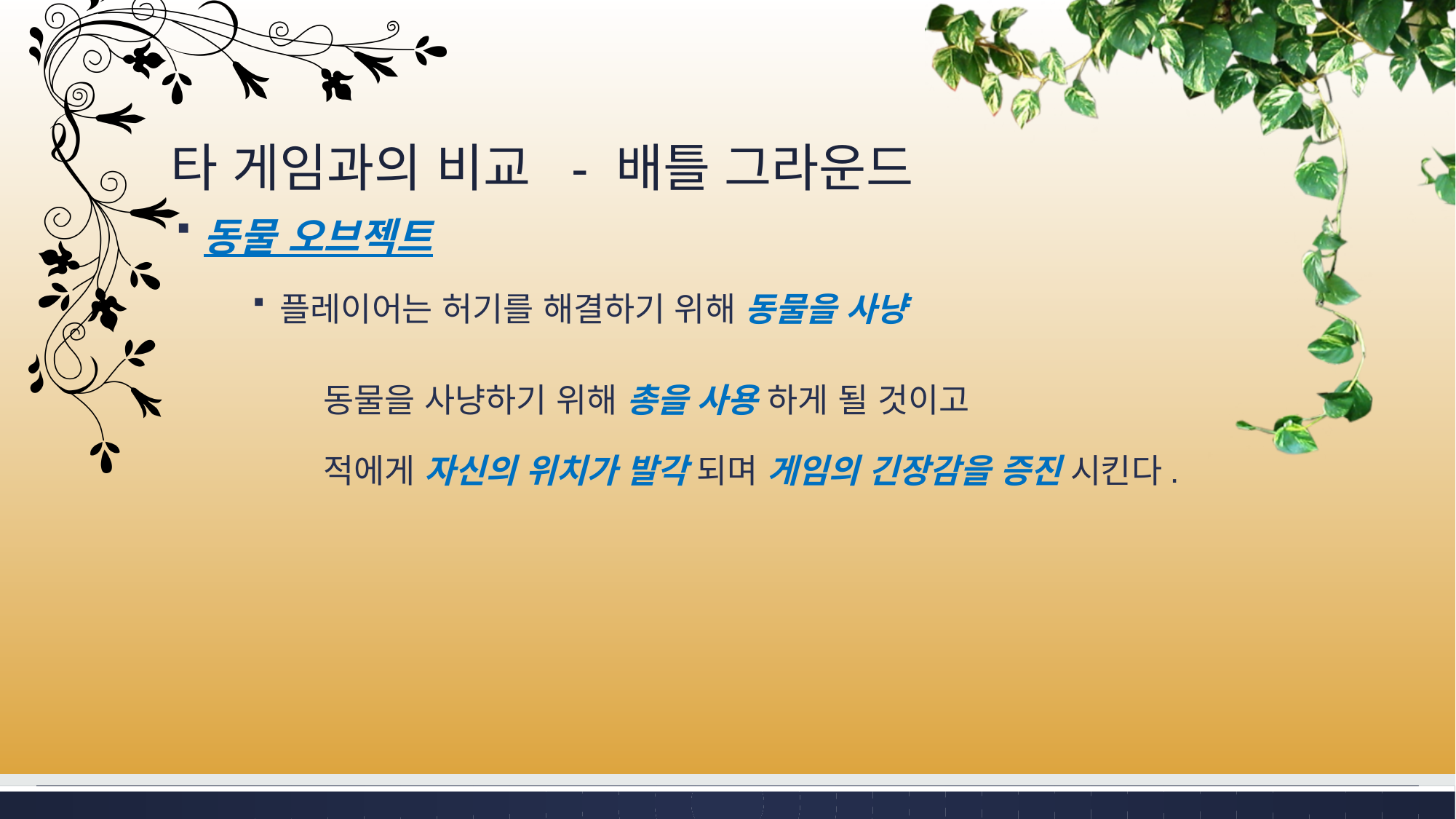

# 타 게임과의 비교  - 배틀 그라운드
동물 오브젝트

플레이어는 허기를 해결하기 위해 동물을 사냥

	동물을 사냥하기 위해 총을 사용 하게 될 것이고

	적에게 자신의 위치가 발각 되며 게임의 긴장감을 증진 시킨다.